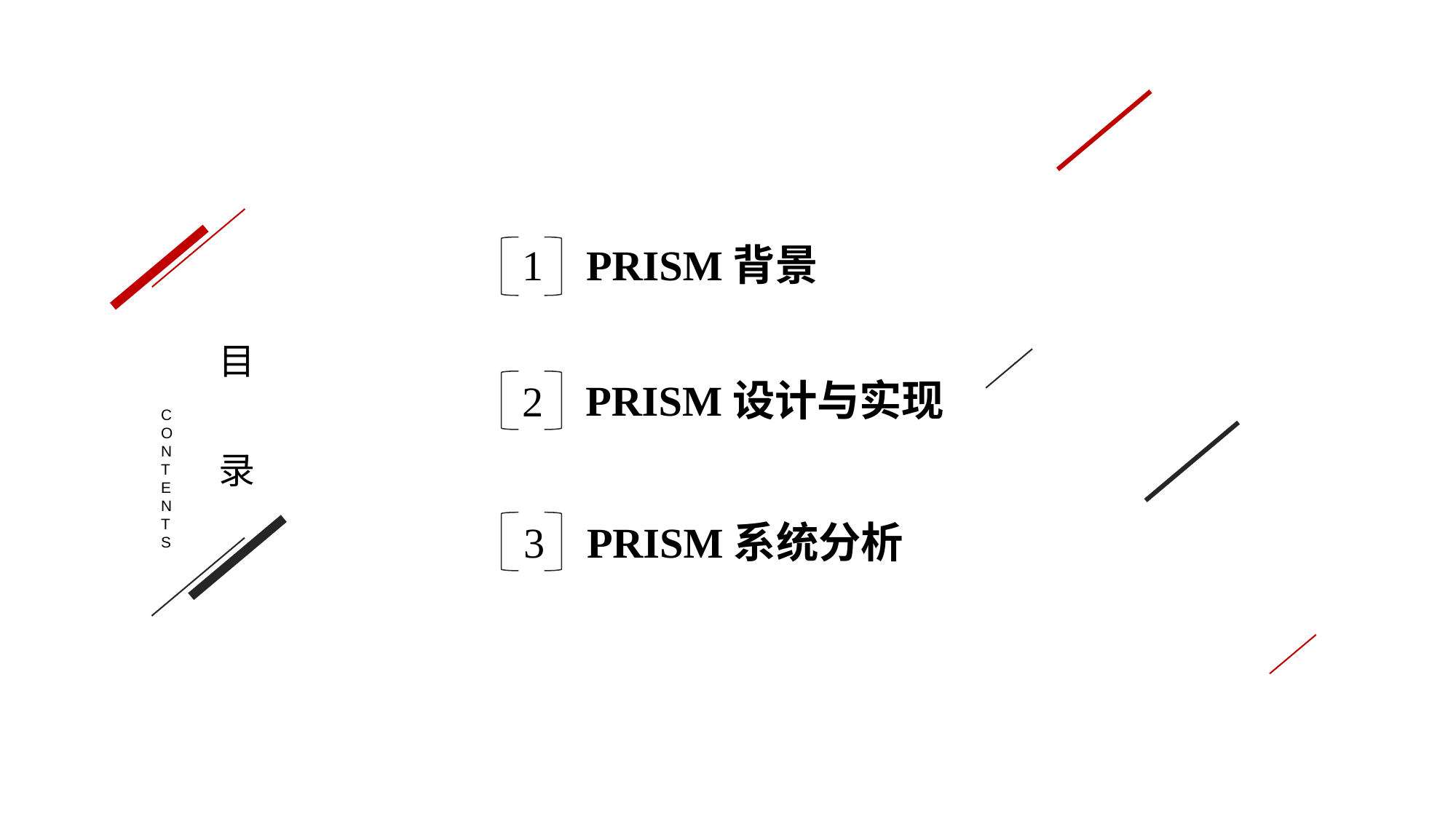

PRISM背景
1

PRISM设计与实现
2

3
PRISM系统分析

目
录
CONTENTS